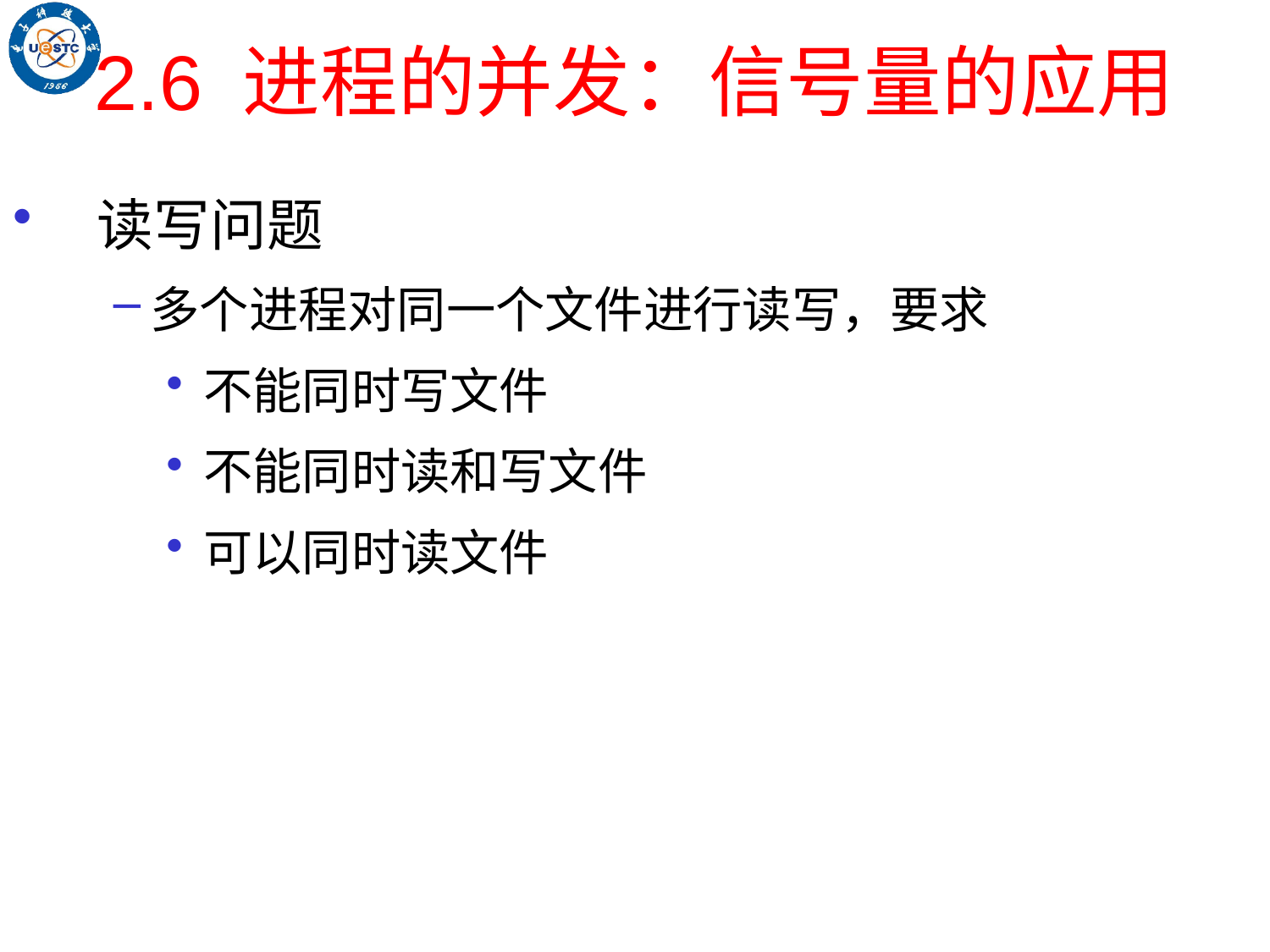

# 2.6 进程的并发：信号量的应用
读写问题
多个进程对同一个文件进行读写，要求
不能同时写文件
不能同时读和写文件
可以同时读文件